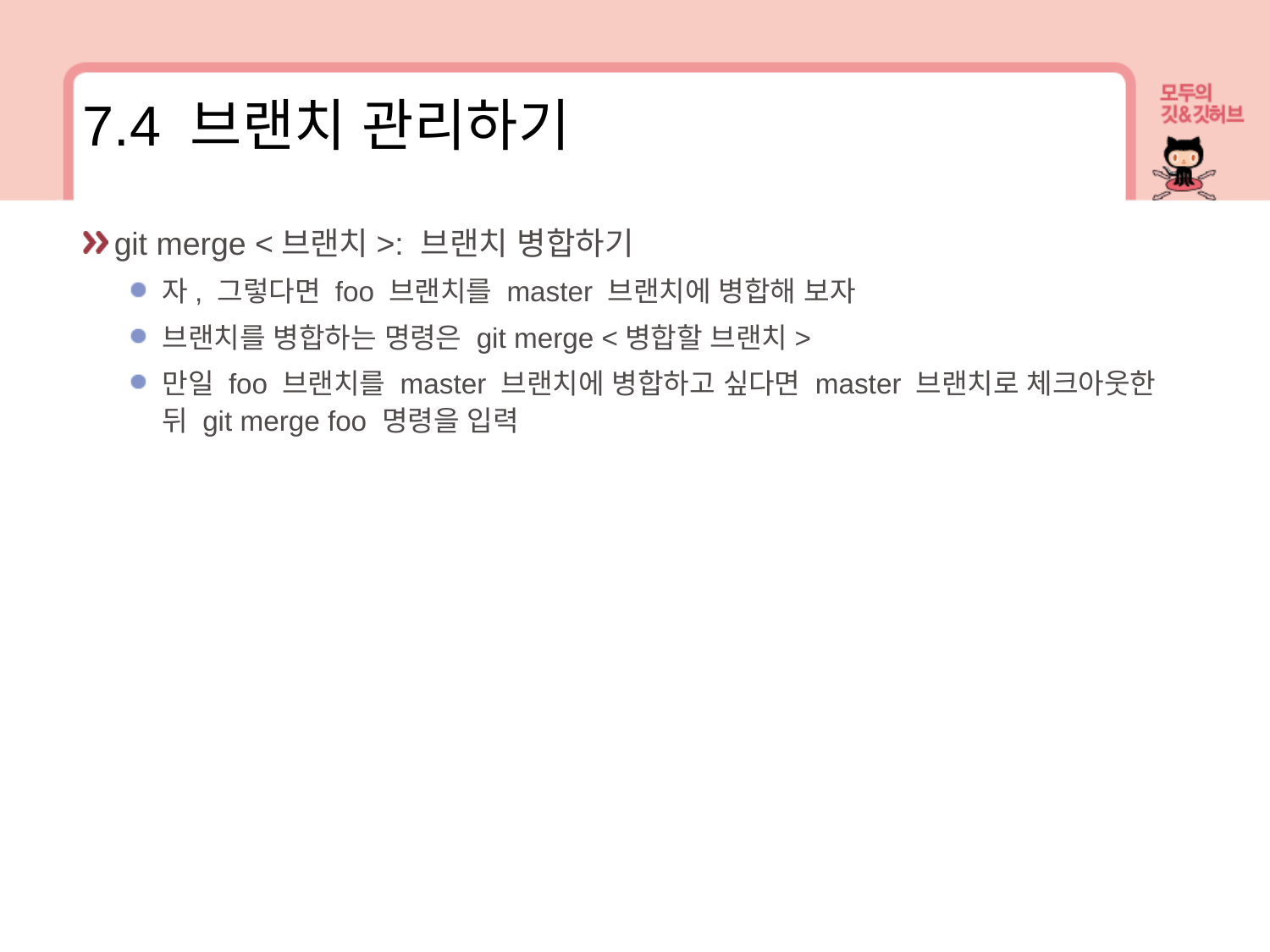

7.4 브랜치 관리하기
git merge <브랜치>: 브랜치 병합하기
자, 그렇다면 foo 브랜치를 master 브랜치에 병합해 보자
브랜치를 병합하는 명령은 git merge <병합할 브랜치>
만일 foo 브랜치를 master 브랜치에 병합하고 싶다면 master 브랜치로 체크아웃한 뒤 git merge foo 명령을 입력